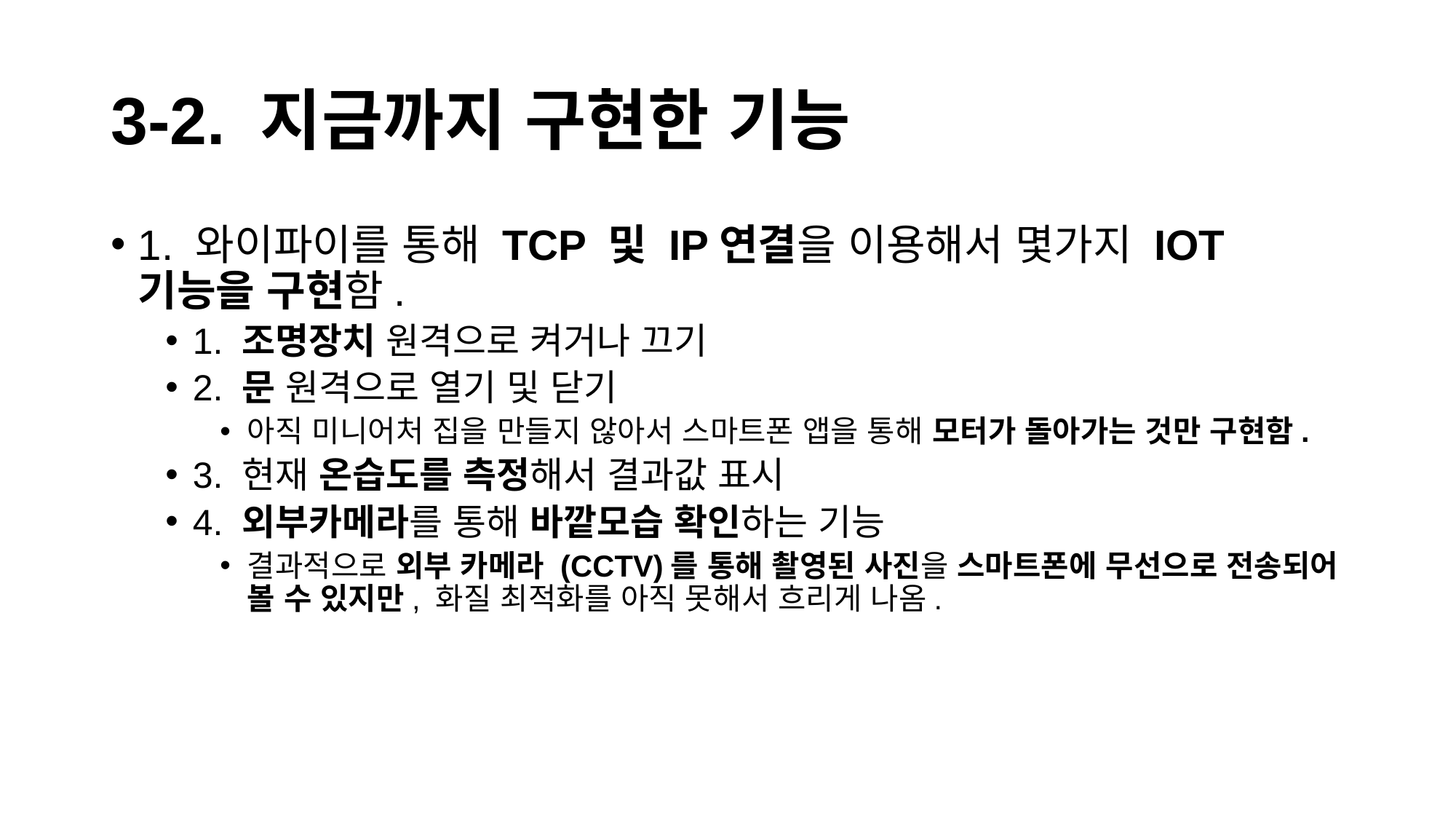

# 3-2. 지금까지 구현한 기능
1. 와이파이를 통해 TCP 및 IP연결을 이용해서 몇가지 IOT기능을 구현함.
1. 조명장치 원격으로 켜거나 끄기
2. 문 원격으로 열기 및 닫기
아직 미니어처 집을 만들지 않아서 스마트폰 앱을 통해 모터가 돌아가는 것만 구현함.
3. 현재 온습도를 측정해서 결과값 표시
4. 외부카메라를 통해 바깥모습 확인하는 기능
결과적으로 외부 카메라 (CCTV)를 통해 촬영된 사진을 스마트폰에 무선으로 전송되어 볼 수 있지만, 화질 최적화를 아직 못해서 흐리게 나옴.